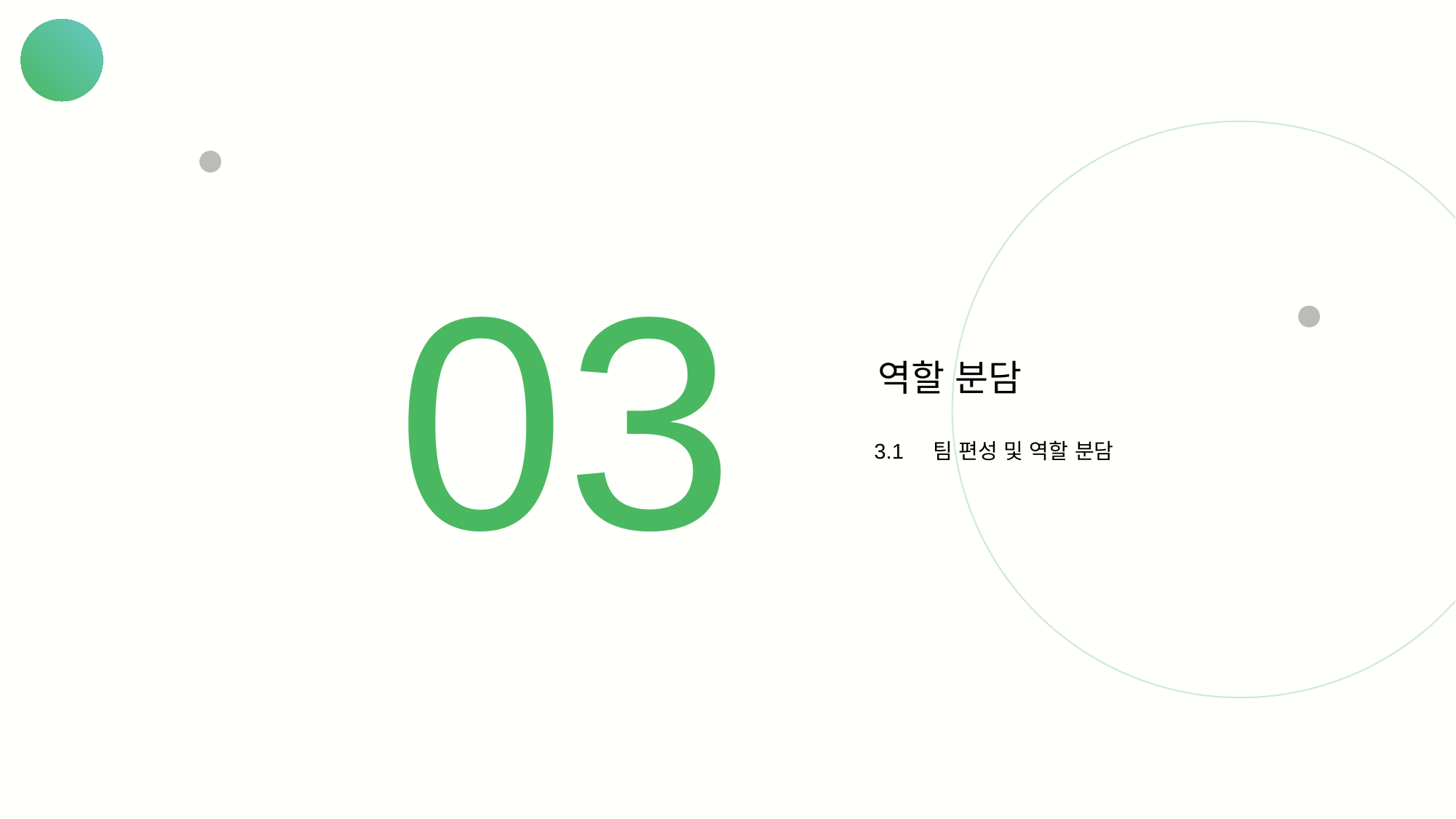

03

역할 분담
3.1    팀 편성 및 역할 분담